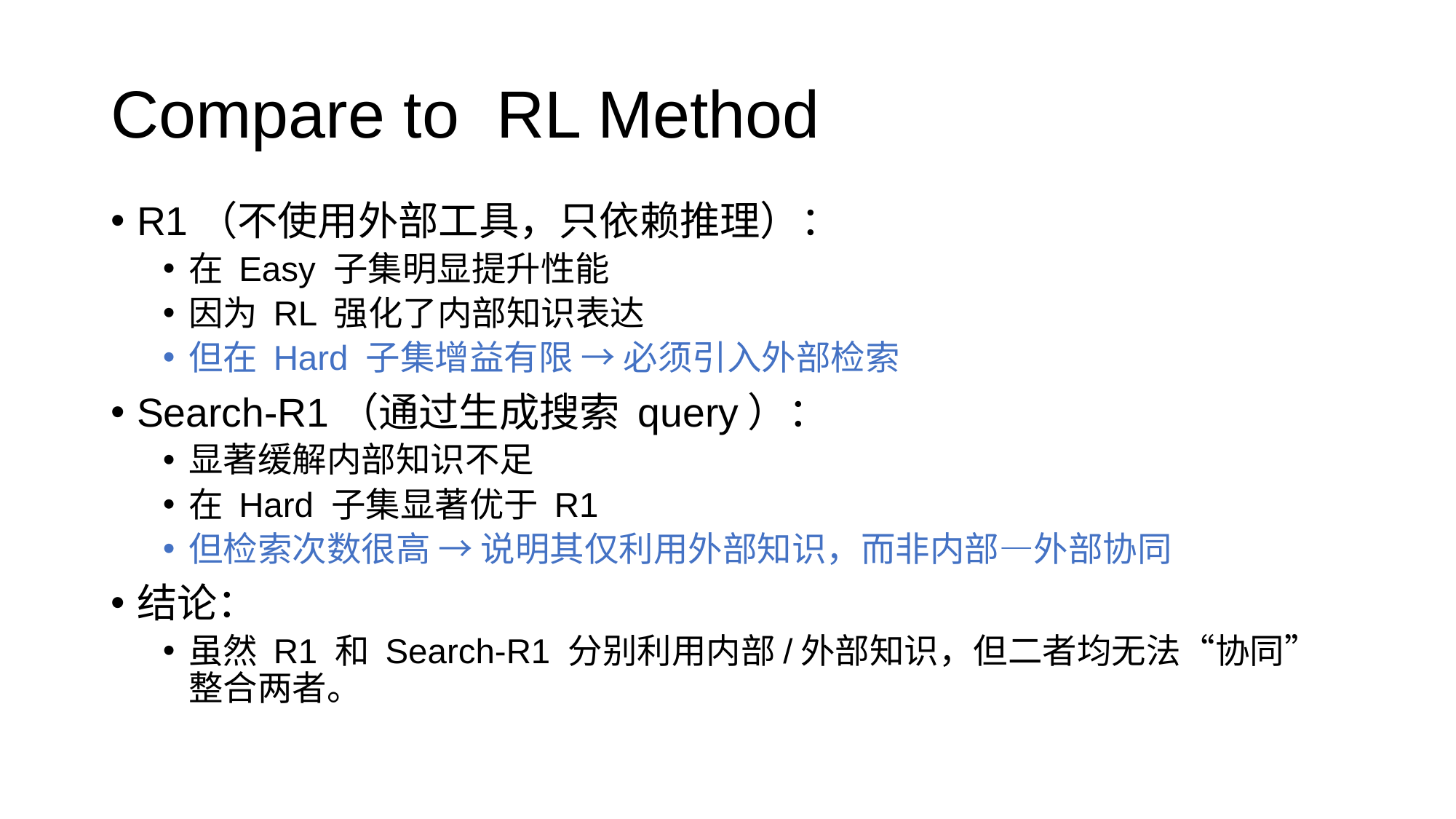

Compare to  RL Method
R1（不使用外部工具，只依赖推理）：
在 Easy 子集明显提升性能
因为 RL 强化了内部知识表达
但在 Hard 子集增益有限 → 必须引入外部检索
Search-R1（通过生成搜索 query）：
显著缓解内部知识不足
在 Hard 子集显著优于 R1
但检索次数很高 → 说明其仅利用外部知识，而非内部—外部协同
结论：
虽然 R1 和 Search-R1 分别利用内部/外部知识，但二者均无法“协同”整合两者。